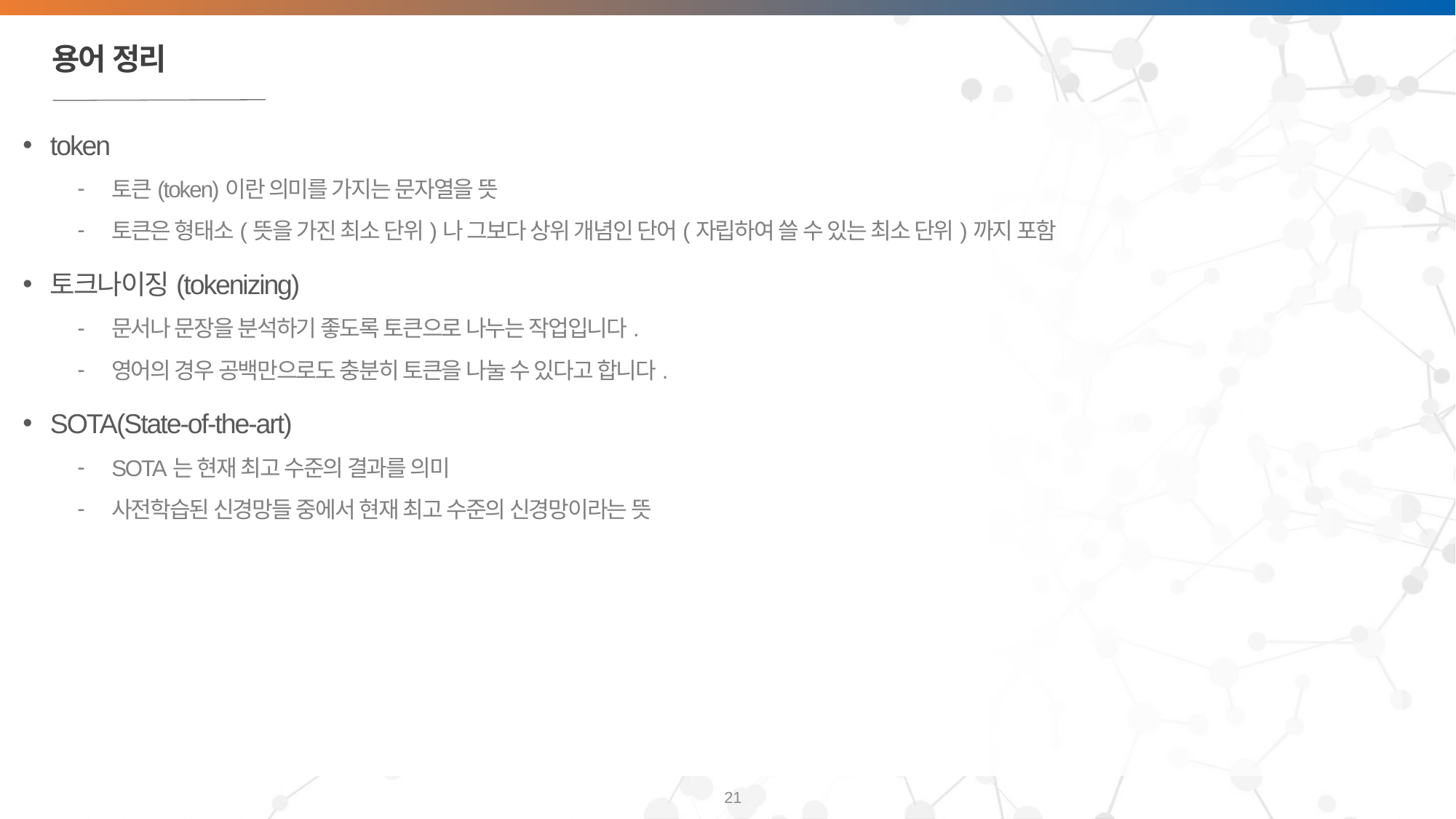

# 용어 정리
token
토큰(token)이란 의미를 가지는 문자열을 뜻
토큰은 형태소(뜻을 가진 최소 단위)나 그보다 상위 개념인 단어(자립하여 쓸 수 있는 최소 단위)까지 포함
토크나이징(tokenizing)
문서나 문장을 분석하기 좋도록 토큰으로 나누는 작업입니다.
영어의 경우 공백만으로도 충분히 토큰을 나눌 수 있다고 합니다.
SOTA(State-of-the-art)
SOTA는 현재 최고 수준의 결과를 의미
사전학습된 신경망들 중에서 현재 최고 수준의 신경망이라는 뜻
21